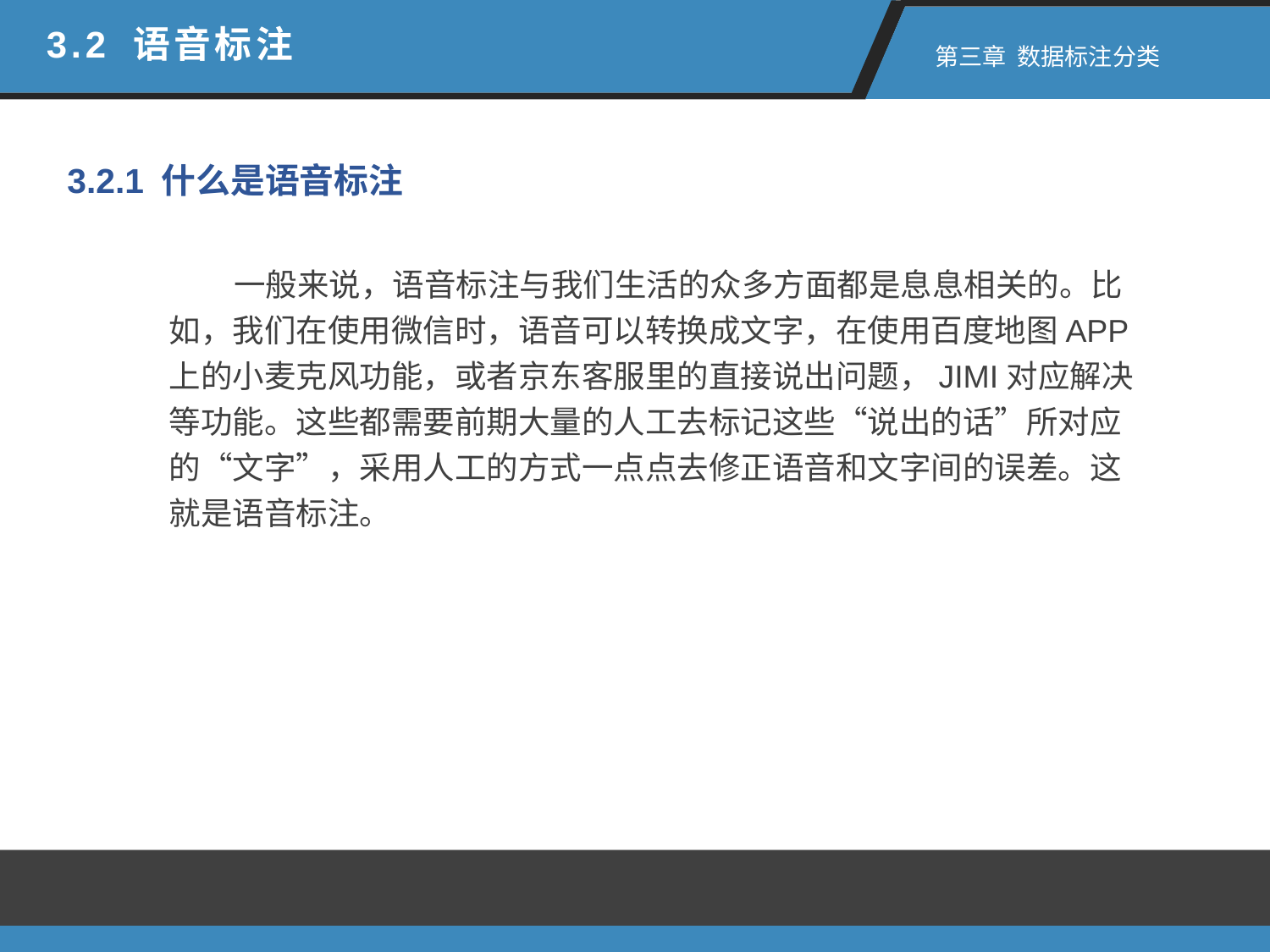

3.2 语音标注
  第三章  数据标注分类
3.2.1 什么是语音标注
        一般来说，语音标注与我们生活的众多方面都是息息相关的。比如，我们在使用微信时，语音可以转换成文字，在使用百度地图APP上的小麦克风功能，或者京东客服里的直接说出问题，JIMI对应解决等功能。这些都需要前期大量的人工去标记这些“说出的话”所对应的“文字”，采用人工的方式一点点去修正语音和文字间的误差。这就是语音标注。